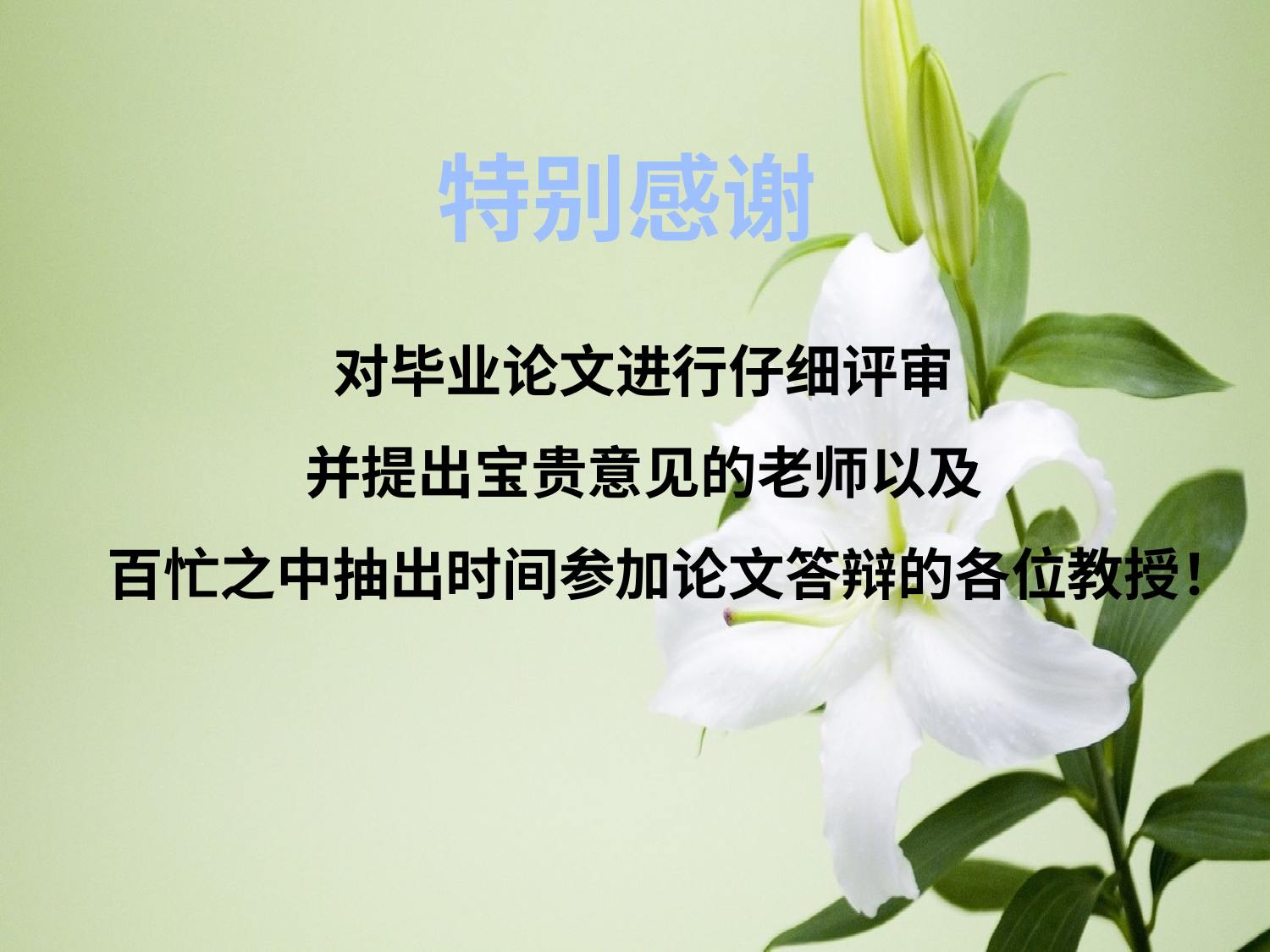

# 特别感谢
对毕业论文进行仔细评审
并提出宝贵意见的老师以及
百忙之中抽出时间参加论文答辩的各位教授！